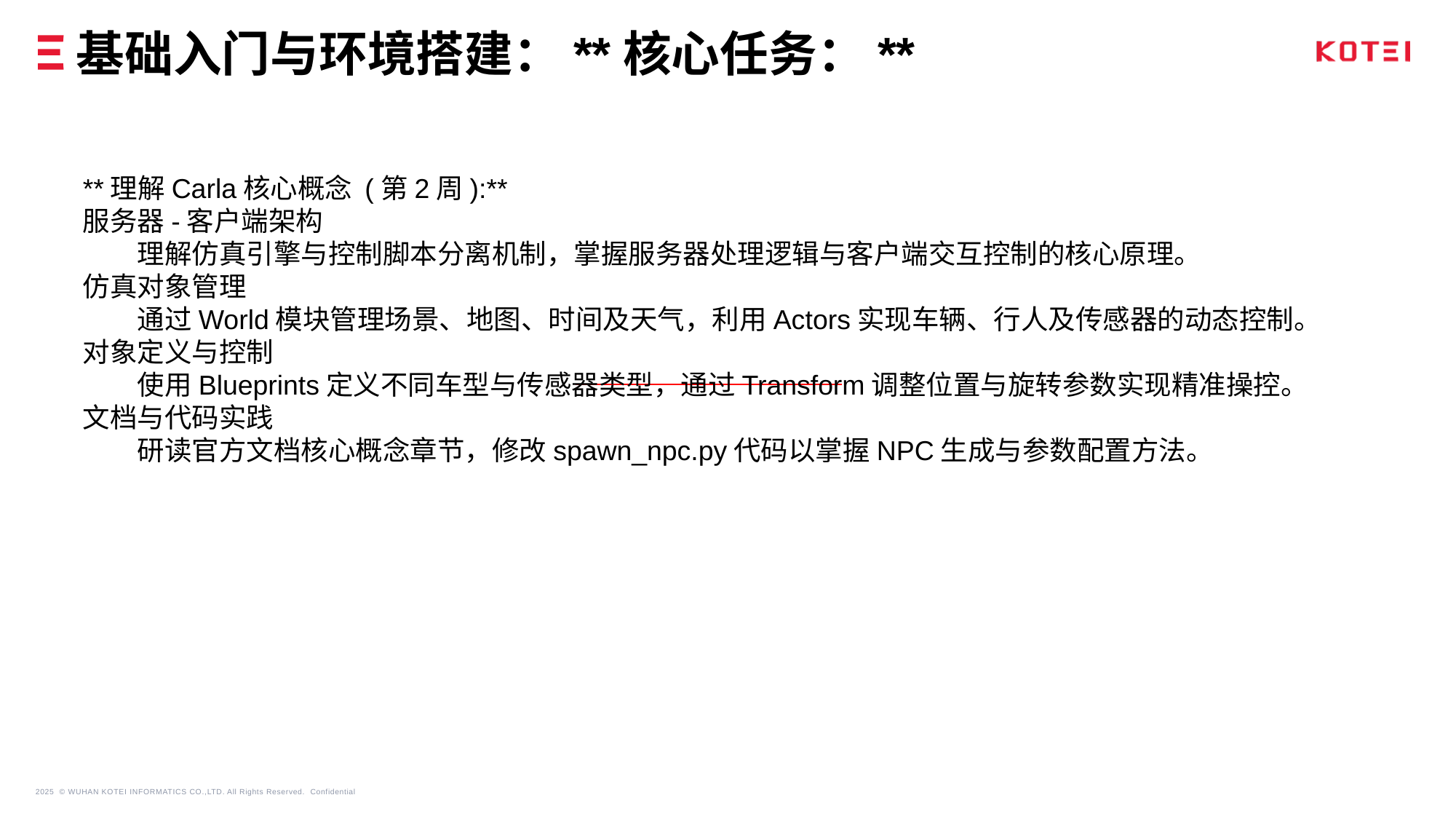

基础入门与环境搭建：**核心任务：**
**理解Carla核心概念 (第2周):**
服务器-客户端架构
理解仿真引擎与控制脚本分离机制，掌握服务器处理逻辑与客户端交互控制的核心原理。
仿真对象管理
通过World模块管理场景、地图、时间及天气，利用Actors实现车辆、行人及传感器的动态控制。
对象定义与控制
使用Blueprints定义不同车型与传感器类型，通过Transform调整位置与旋转参数实现精准操控。
文档与代码实践
研读官方文档核心概念章节，修改spawn_npc.py代码以掌握NPC生成与参数配置方法。